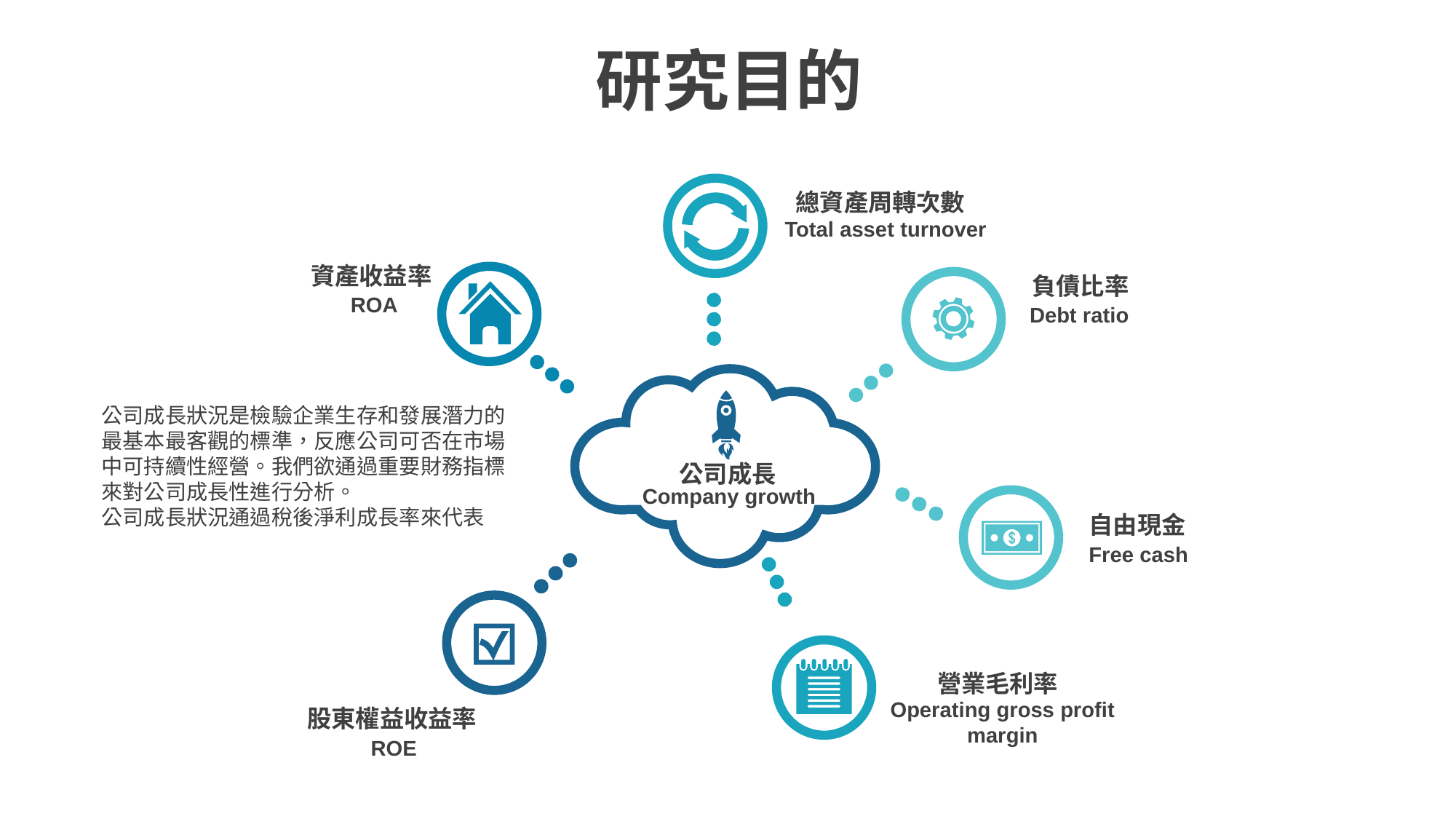

研究目的

總資產周轉次數

Total asset turnover
資產收益率
負債比率

ROA

Debt ratio

公司成長狀況是檢驗企業生存和發展潛力的最基本最客觀的標準，反應公司可否在市場中可持續性經營。我們欲通過重要財務指標來對公司成長性進行分析。
公司成長狀況通過稅後淨利成長率來代表

公司成長
Company growth

自由現金

Free cash

營業毛利率
Operating gross profit margin
股東權益收益率
ROE